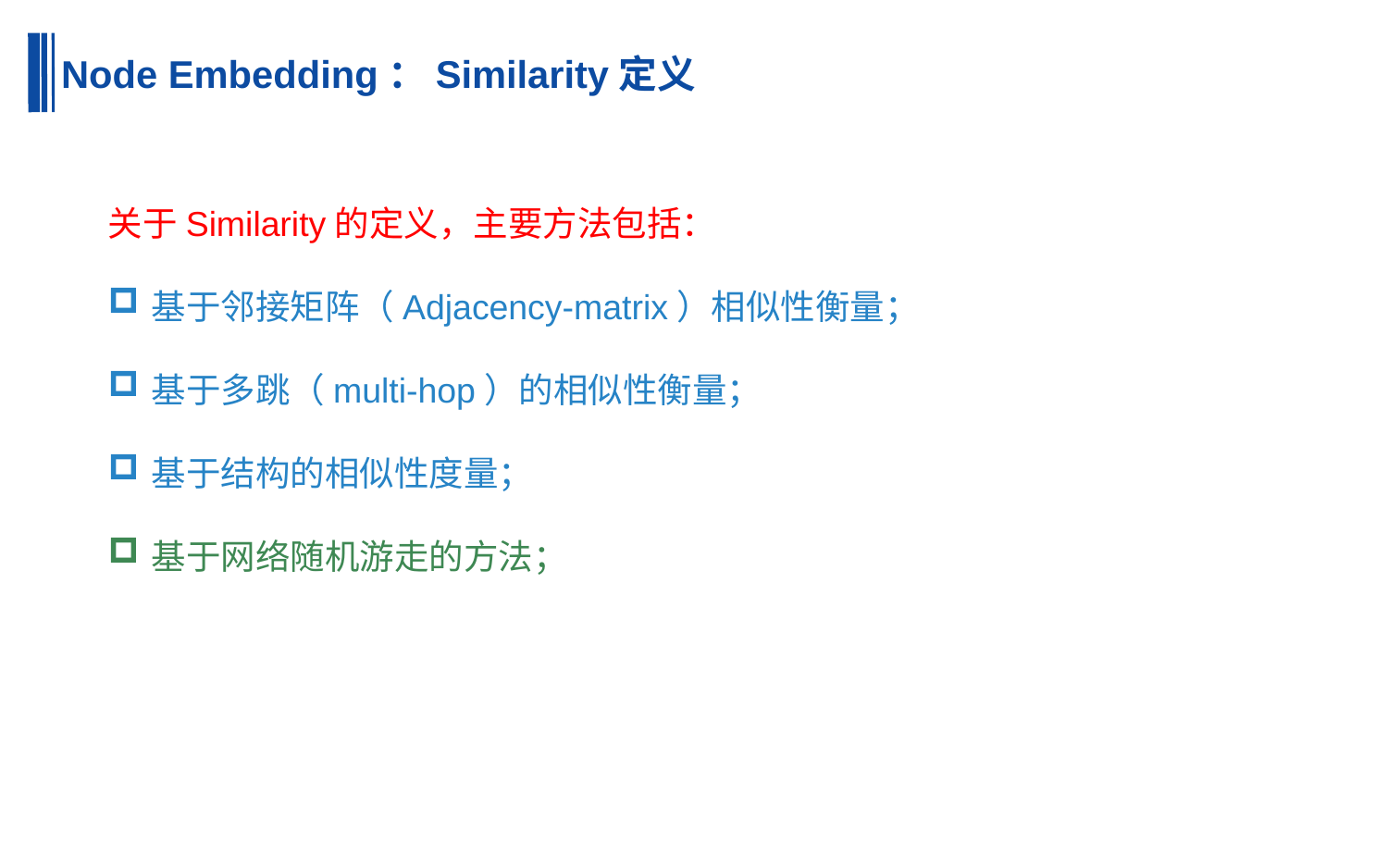

# Node Embedding：Similarity定义

关于Similarity的定义，主要方法包括：

基于邻接矩阵（Adjacency-matrix）相似性衡量；

基于多跳（multi-hop）的相似性衡量；

基于结构的相似性度量；

基于网络随机游走的方法；